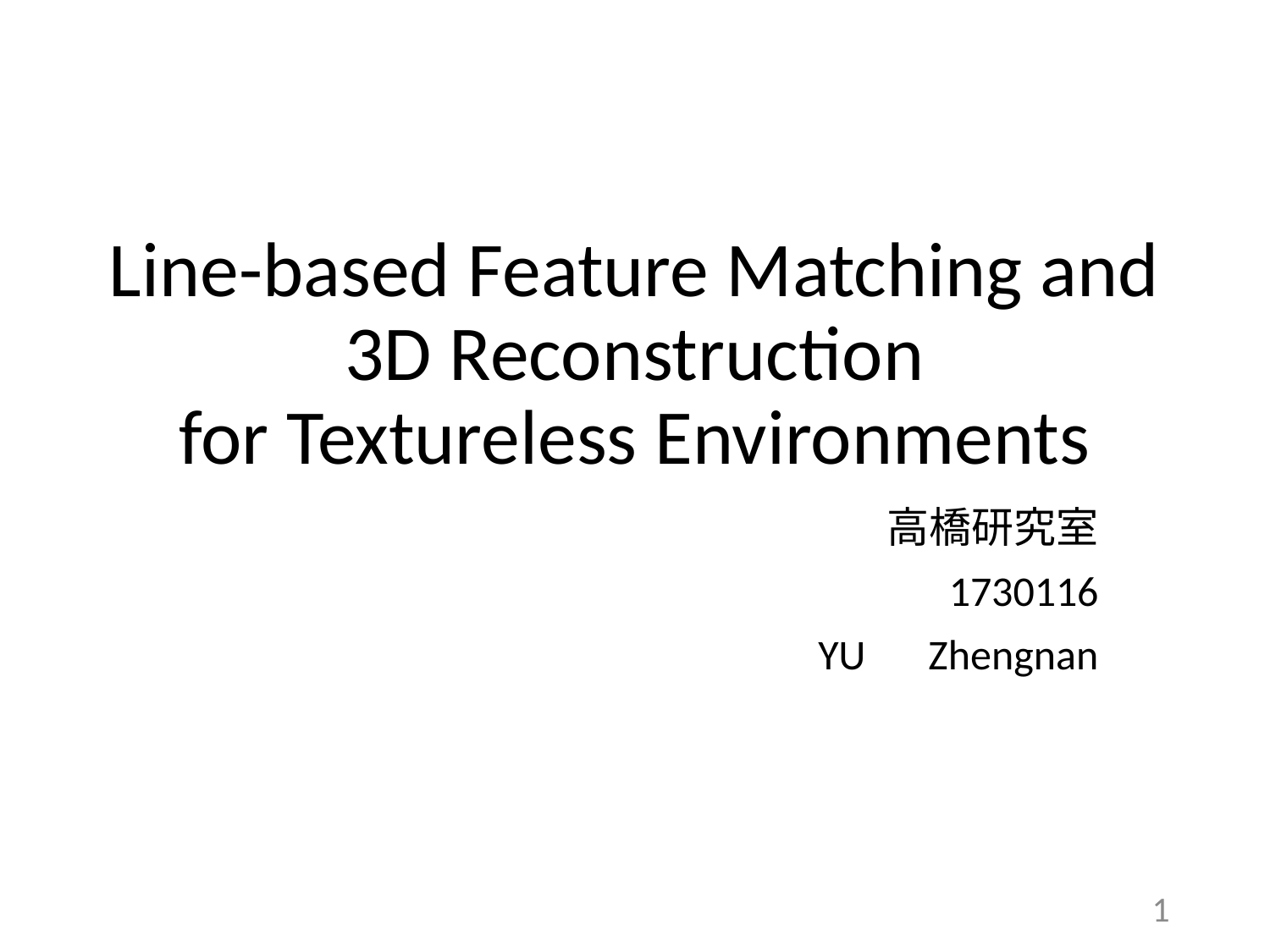

# Line-based Feature Matching and 3D Reconstruction for Textureless Environments
高橋研究室
1730116
YU　Zhengnan
1